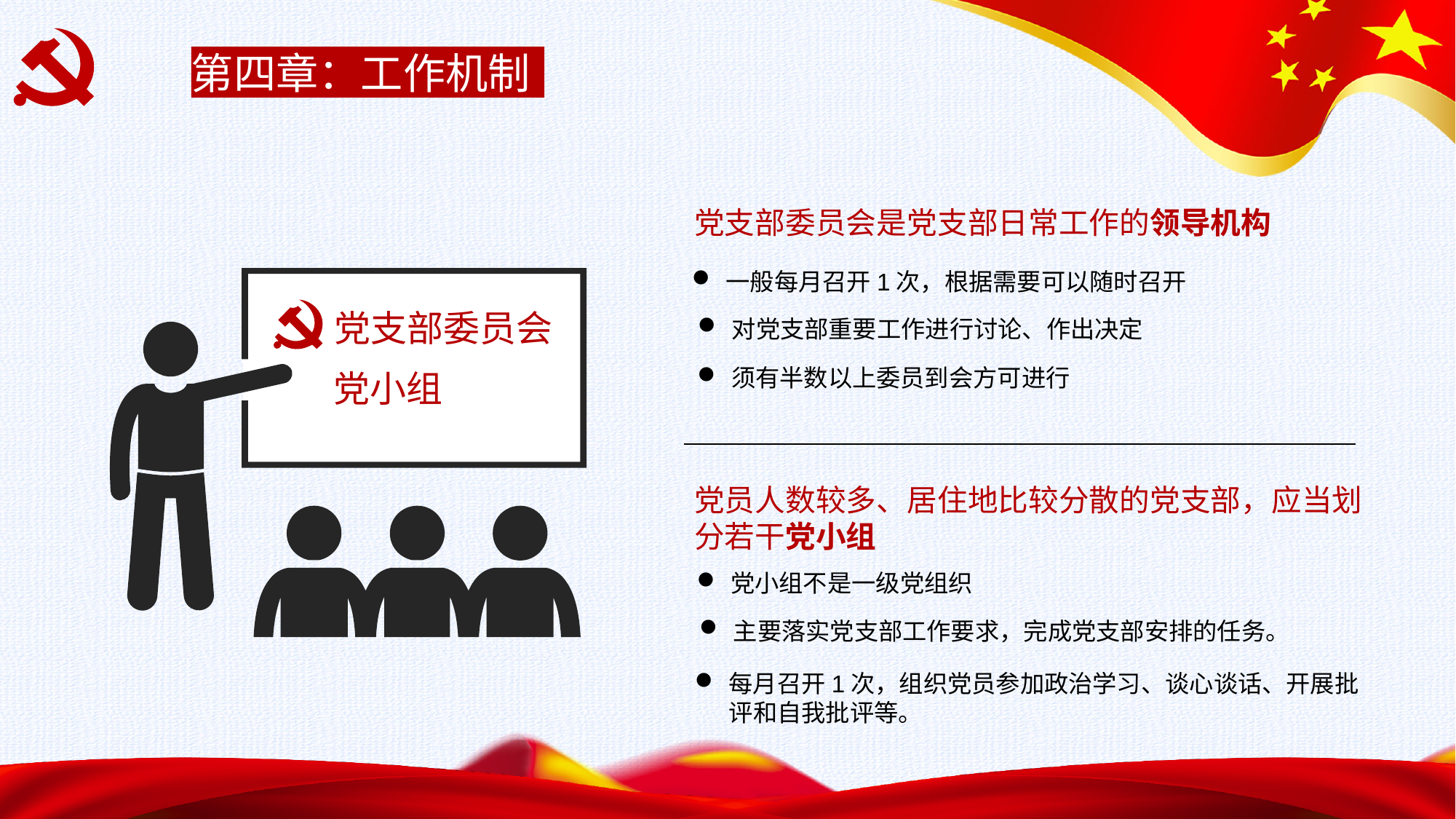

第四章：工作机制
党支部委员会是党支部日常工作的领导机构
一般每月召开1次，根据需要可以随时召开

党支部委员会
党小组
对党支部重要工作进行讨论、作出决定
须有半数以上委员到会方可进行
党员人数较多、居住地比较分散的党支部，应当划分若干党小组
党小组不是一级党组织
主要落实党支部工作要求，完成党支部安排的任务。
每月召开1次，组织党员参加政治学习、谈心谈话、开展批评和自我批评等。